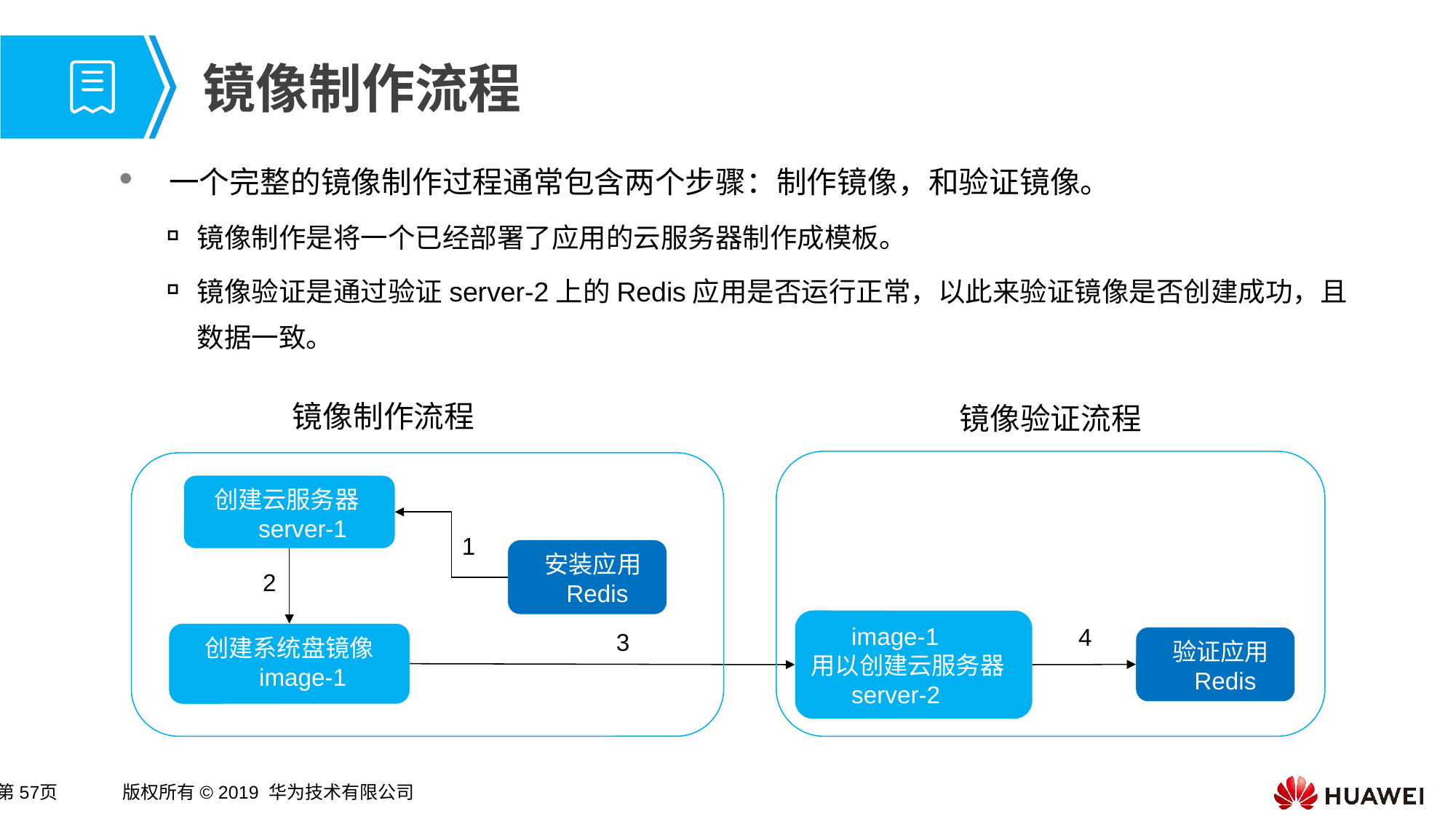

# 镜像制作流程
 一个完整的镜像制作过程通常包含两个步骤：制作镜像，和验证镜像。
镜像制作是将一个已经部署了应用的云服务器制作成模板。
镜像验证是通过验证server-2上的Redis应用是否运行正常，以此来验证镜像是否创建成功，且数据一致。
镜像制作流程
镜像验证流程

创建云服务器
    server-1
1
 安装应用
   Redis
2
      image-1
用以创建云服务器
      server-2
4
3
创建系统盘镜像
    image-1
 验证应用
   Redis